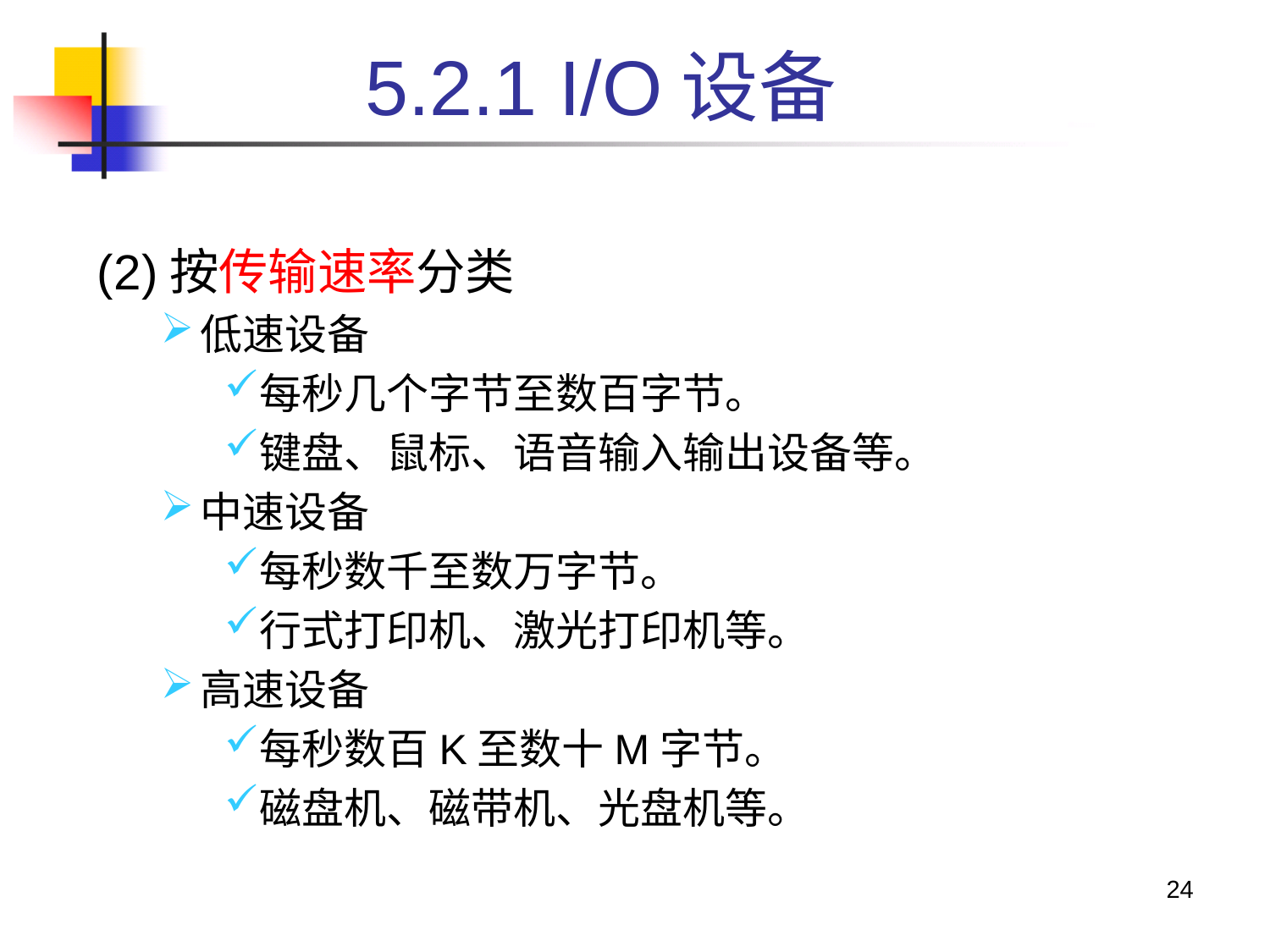

5.2.1 I/O设备
(2)按传输速率分类
低速设备
每秒几个字节至数百字节。
键盘、鼠标、语音输入输出设备等。
中速设备
每秒数千至数万字节。
行式打印机、激光打印机等。
高速设备
每秒数百K至数十M字节。
磁盘机、磁带机、光盘机等。
24